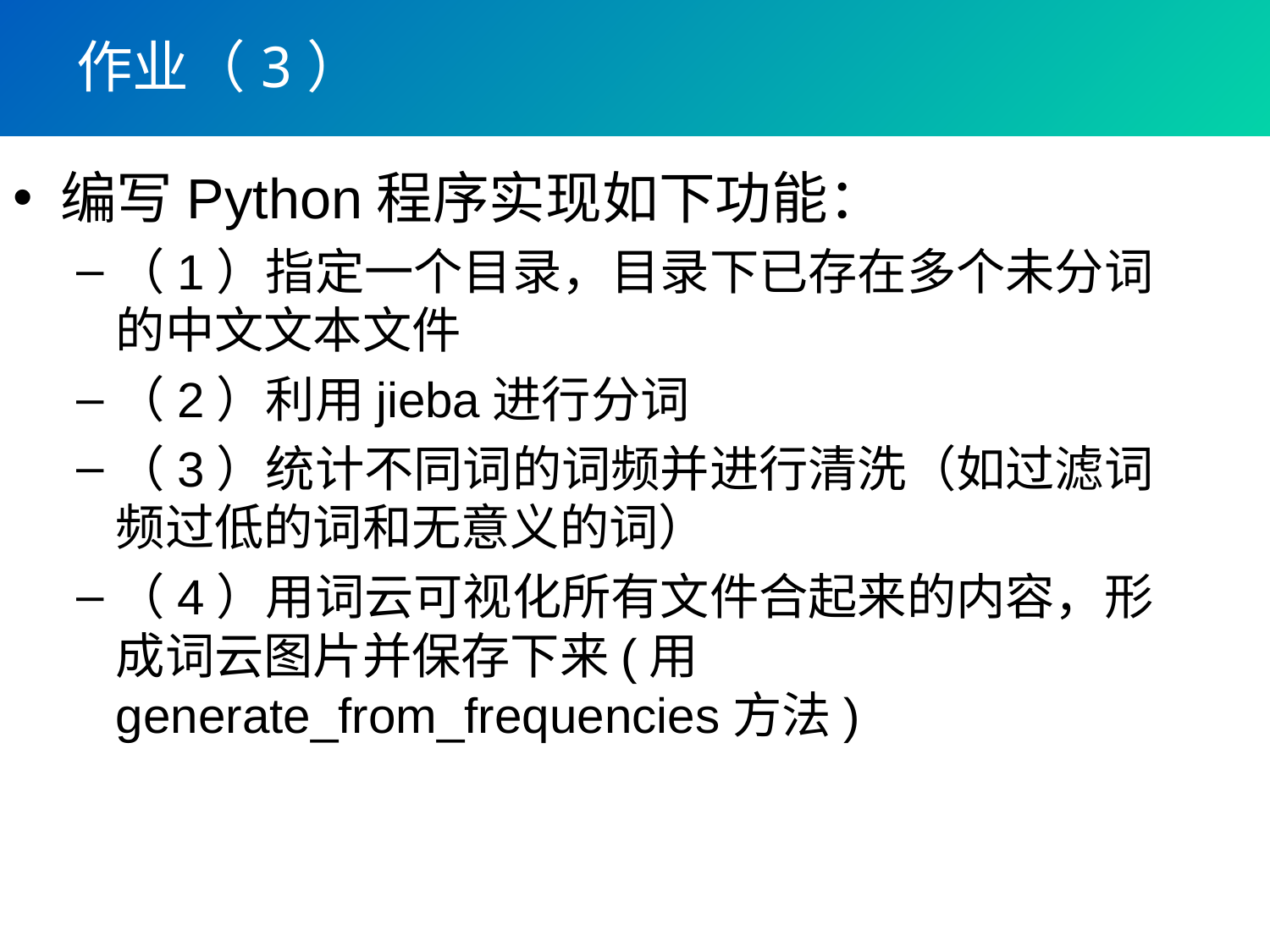

# 作业（3）
编写Python程序实现如下功能：
（1）指定一个目录，目录下已存在多个未分词的中文文本文件
（2）利用jieba进行分词
（3）统计不同词的词频并进行清洗（如过滤词频过低的词和无意义的词）
（4）用词云可视化所有文件合起来的内容，形成词云图片并保存下来(用generate_from_frequencies方法)